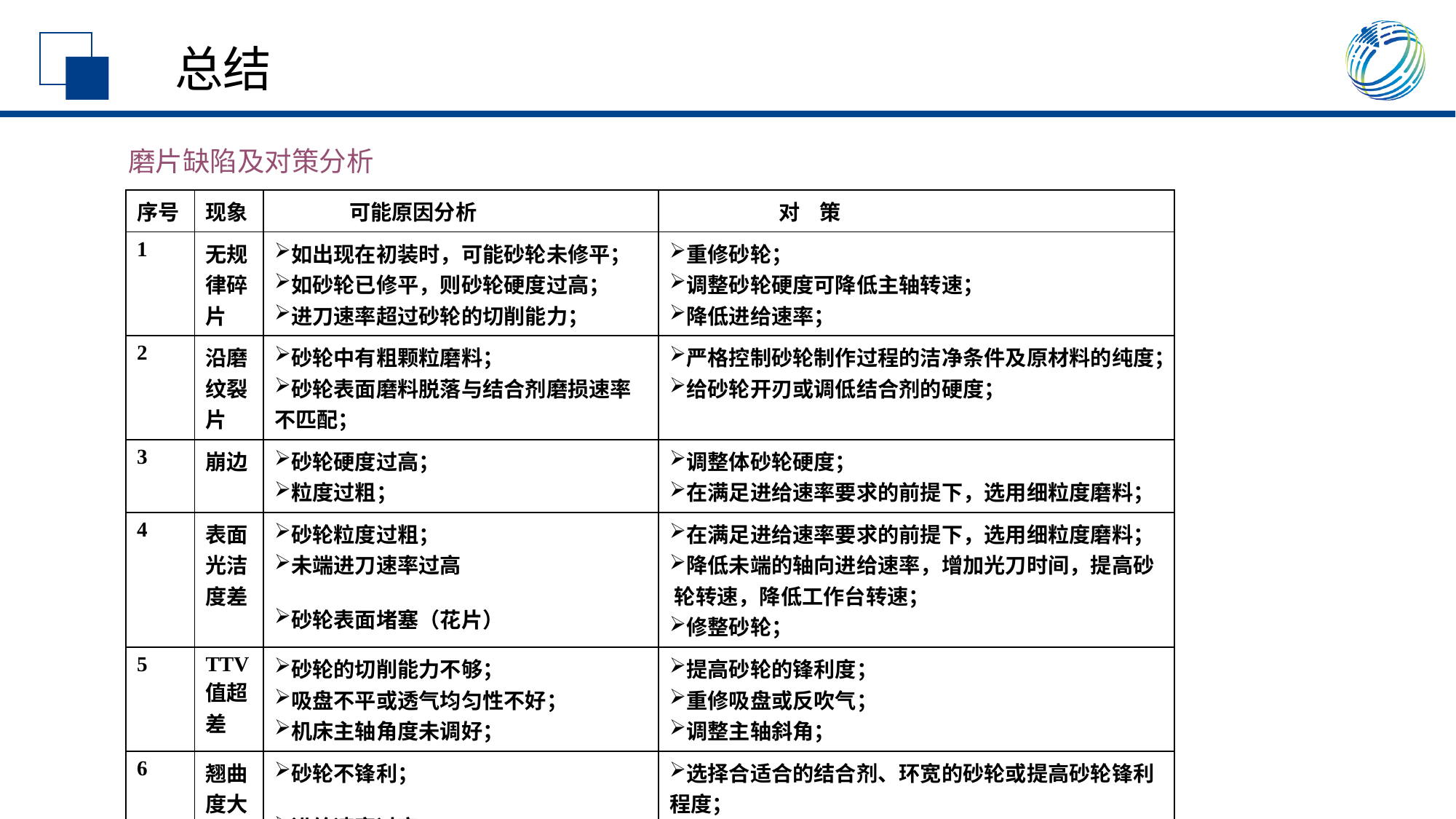

总结
磨片缺陷及对策分析
| 序号 | 现象 | 可能原因分析 | 对 策 |
| --- | --- | --- | --- |
| 1 | 无规律碎片 | 如出现在初装时，可能砂轮未修平； 如砂轮已修平，则砂轮硬度过高； 进刀速率超过砂轮的切削能力； | 重修砂轮； 调整砂轮硬度可降低主轴转速； 降低进给速率； |
| 2 | 沿磨纹裂片 | 砂轮中有粗颗粒磨料； 砂轮表面磨料脱落与结合剂磨损速率不匹配； | 严格控制砂轮制作过程的洁净条件及原材料的纯度； 给砂轮开刃或调低结合剂的硬度； |
| 3 | 崩边 | 砂轮硬度过高； 粒度过粗； | 调整体砂轮硬度； 在满足进给速率要求的前提下，选用细粒度磨料； |
| 4 | 表面光洁度差 | 砂轮粒度过粗； 未端进刀速率过高 砂轮表面堵塞（花片） | 在满足进给速率要求的前提下，选用细粒度磨料； 降低未端的轴向进给速率，增加光刀时间，提高砂 轮转速，降低工作台转速； 修整砂轮； |
| 5 | TTV值超差 | 砂轮的切削能力不够； 吸盘不平或透气均匀性不好； 机床主轴角度未调好； | 提高砂轮的锋利度； 重修吸盘或反吹气； 调整主轴斜角； |
| 6 | 翘曲度大 | 砂轮不锋利； 进给速率过高； | 选择合适合的结合剂、环宽的砂轮或提高砂轮锋利程度； 降低进给速率 |
| 7 | 烧片 | 砂轮的硬度过高； 进给速率超过砂轮切削能力； | 提高砂轮锋利度，选用大气孔、窄环宽砂轮； 适当降低进给速率； |